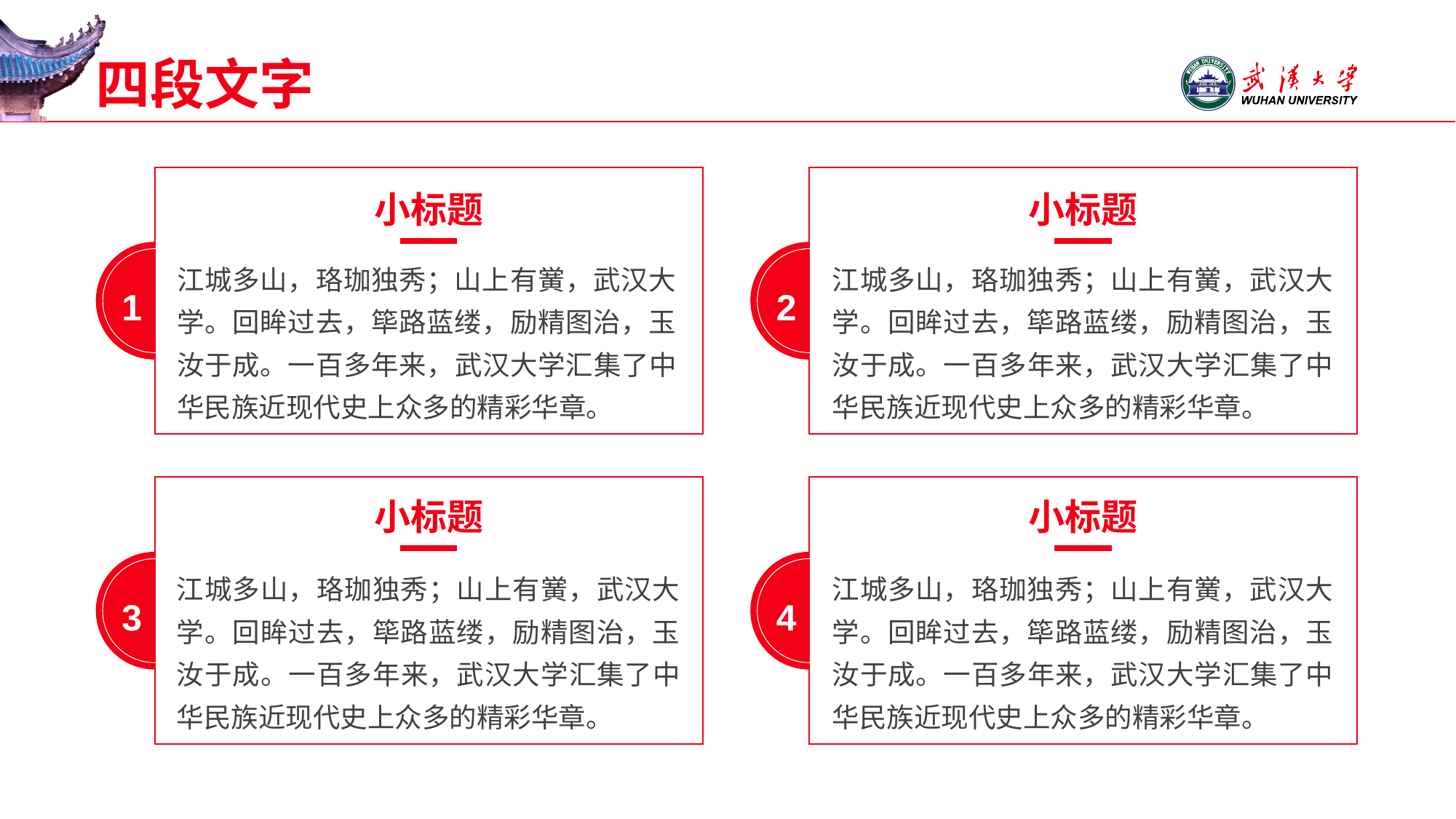

# 四段文字

小标题
小标题
江城多山，珞珈独秀；山上有黉，武汉大学。回眸过去，筚路蓝缕，励精图治，玉汝于成。一百多年来，武汉大学汇集了中华民族近现代史上众多的精彩华章。

江城多山，珞珈独秀；山上有黉，武汉大学。回眸过去，筚路蓝缕，励精图治，玉汝于成。一百多年来，武汉大学汇集了中华民族近现代史上众多的精彩华章。

1
2
小标题
小标题

江城多山，珞珈独秀；山上有黉，武汉大学。回眸过去，筚路蓝缕，励精图治，玉汝于成。一百多年来，武汉大学汇集了中华民族近现代史上众多的精彩华章。

江城多山，珞珈独秀；山上有黉，武汉大学。回眸过去，筚路蓝缕，励精图治，玉汝于成。一百多年来，武汉大学汇集了中华民族近现代史上众多的精彩华章。

3
4